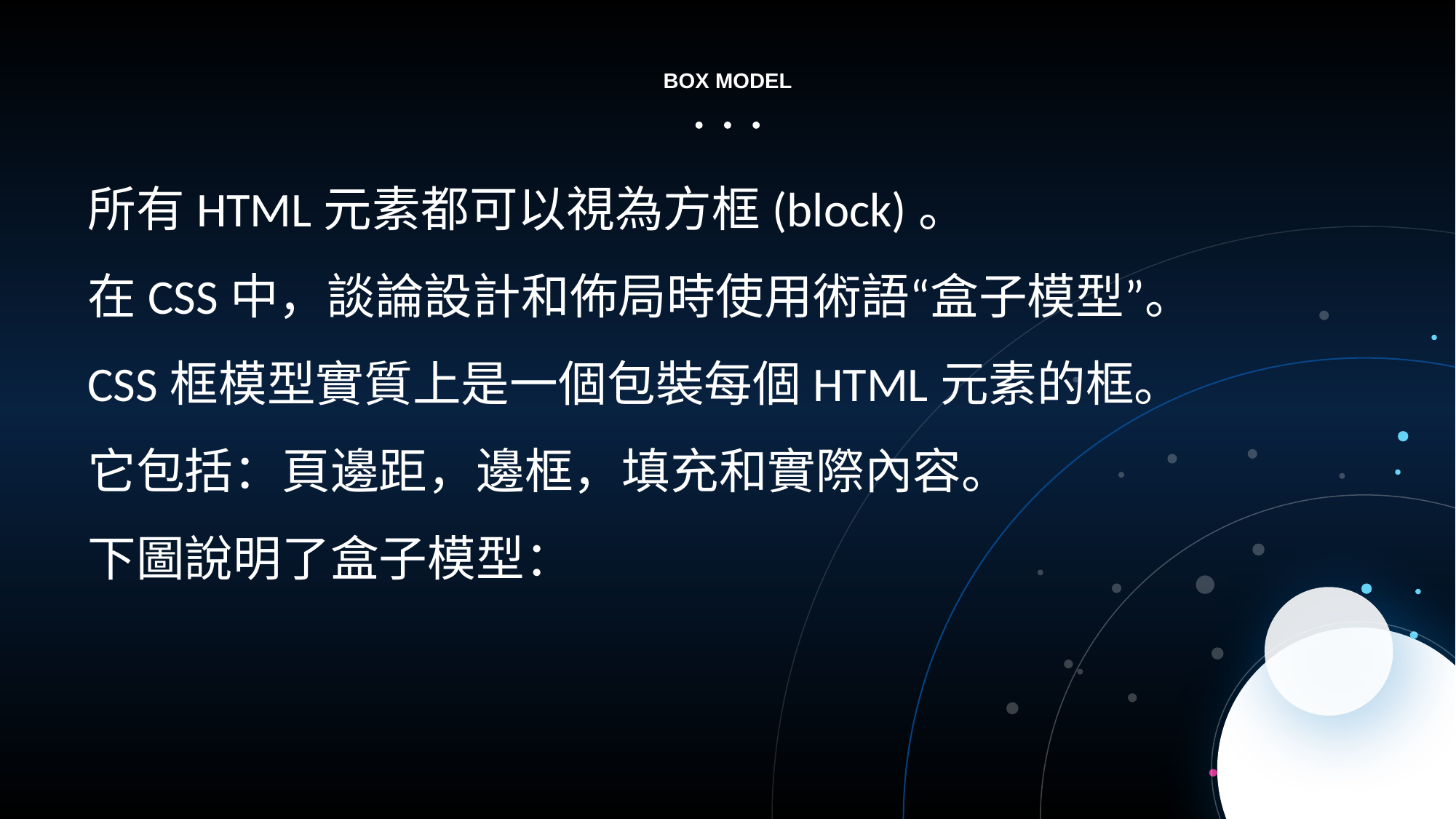

BOX MODEL

所有HTML元素都可以視為方框(block)。
在CSS中，談論設計和佈局時使用術語“盒子模型”。
CSS框模型實質上是一個包裝每個HTML元素的框。
它包括：頁邊距，邊框，填充和實際內容。
下圖說明了盒子模型：

Do not, for one repulse, forgo the purpose that you resolved to effort. .